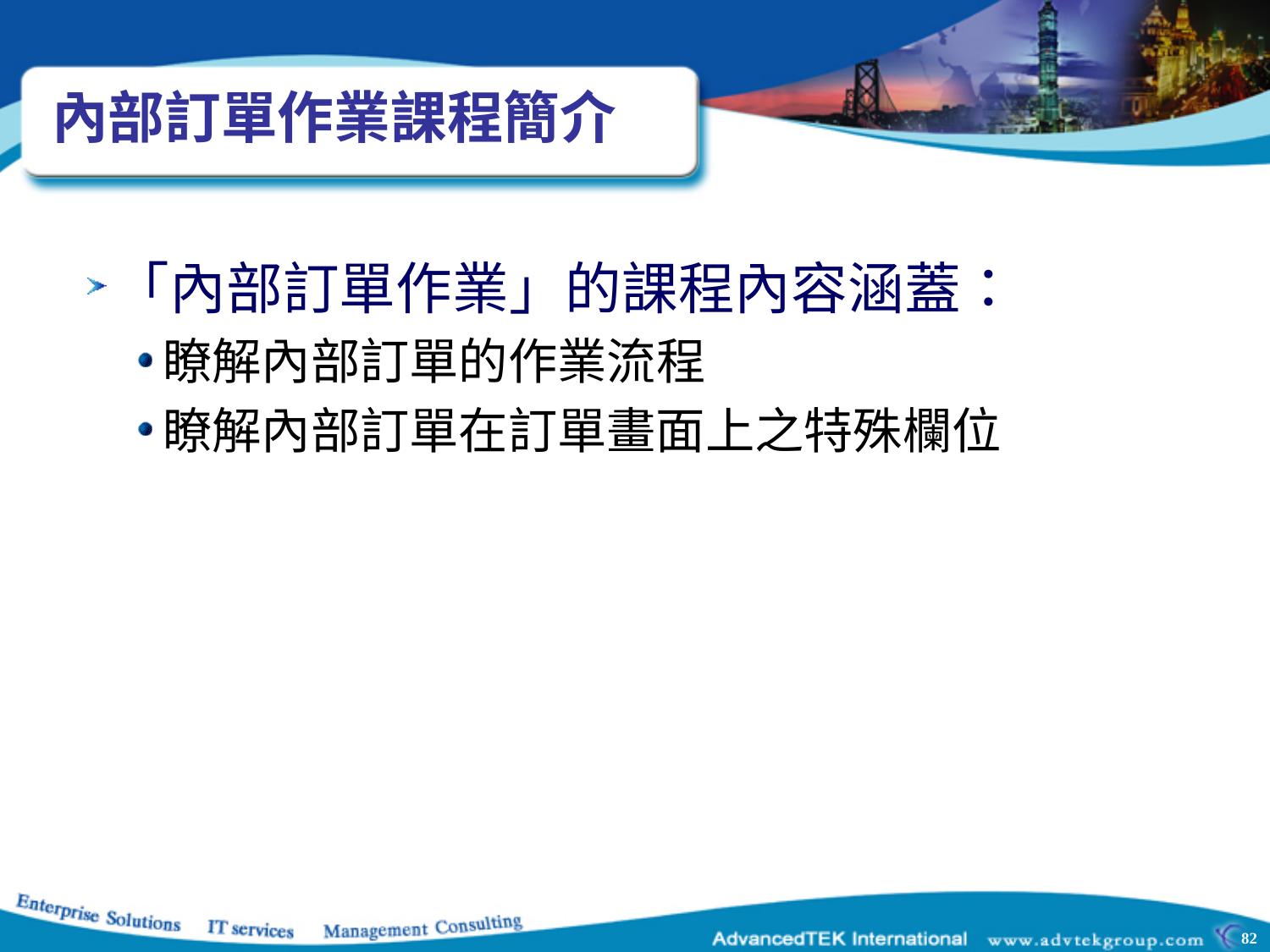

# 內部訂單作業課程簡介
「內部訂單作業」的課程內容涵蓋：
瞭解內部訂單的作業流程
瞭解內部訂單在訂單畫面上之特殊欄位
82